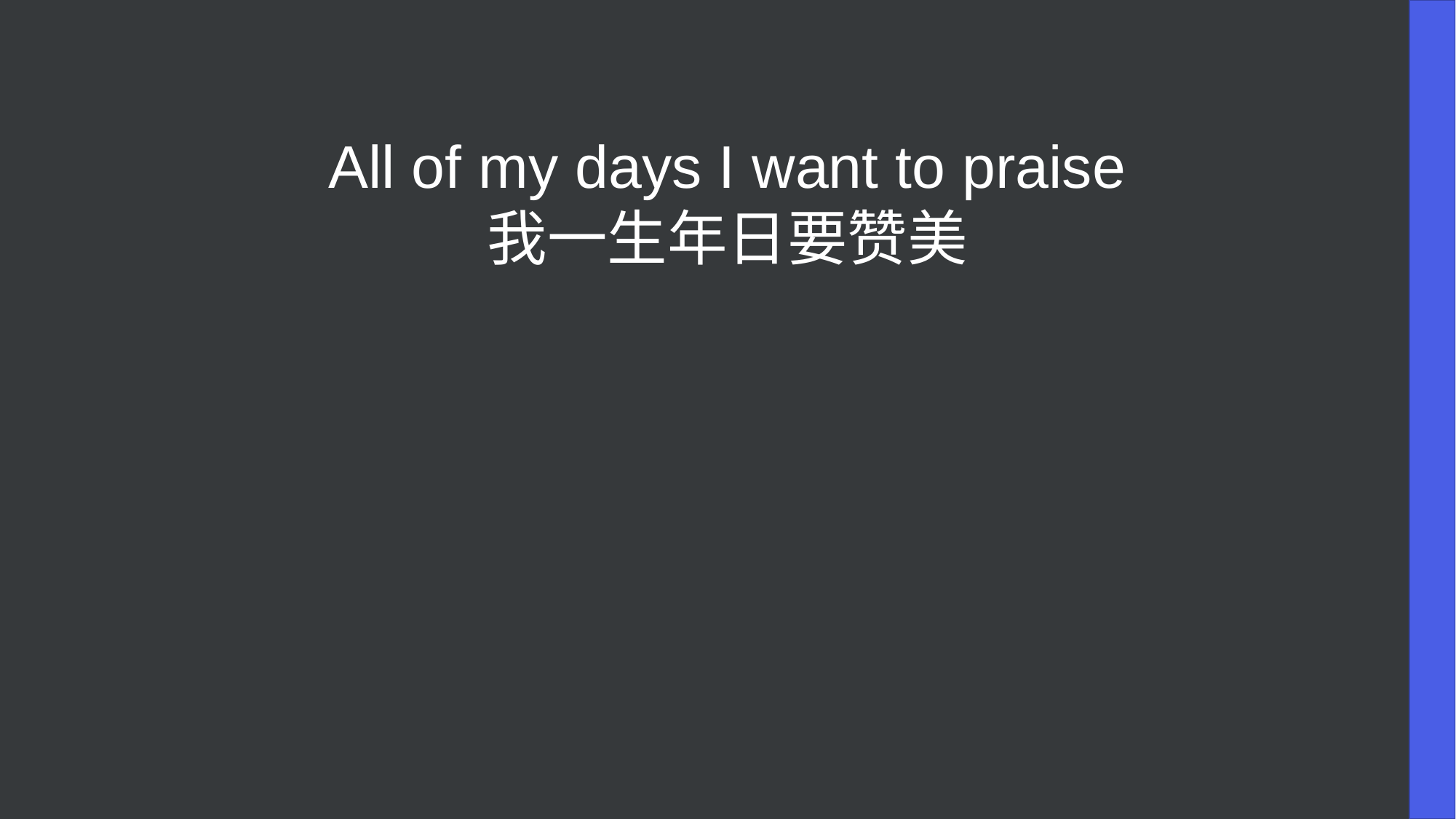

All of my days I want to praise
我一生年日要赞美